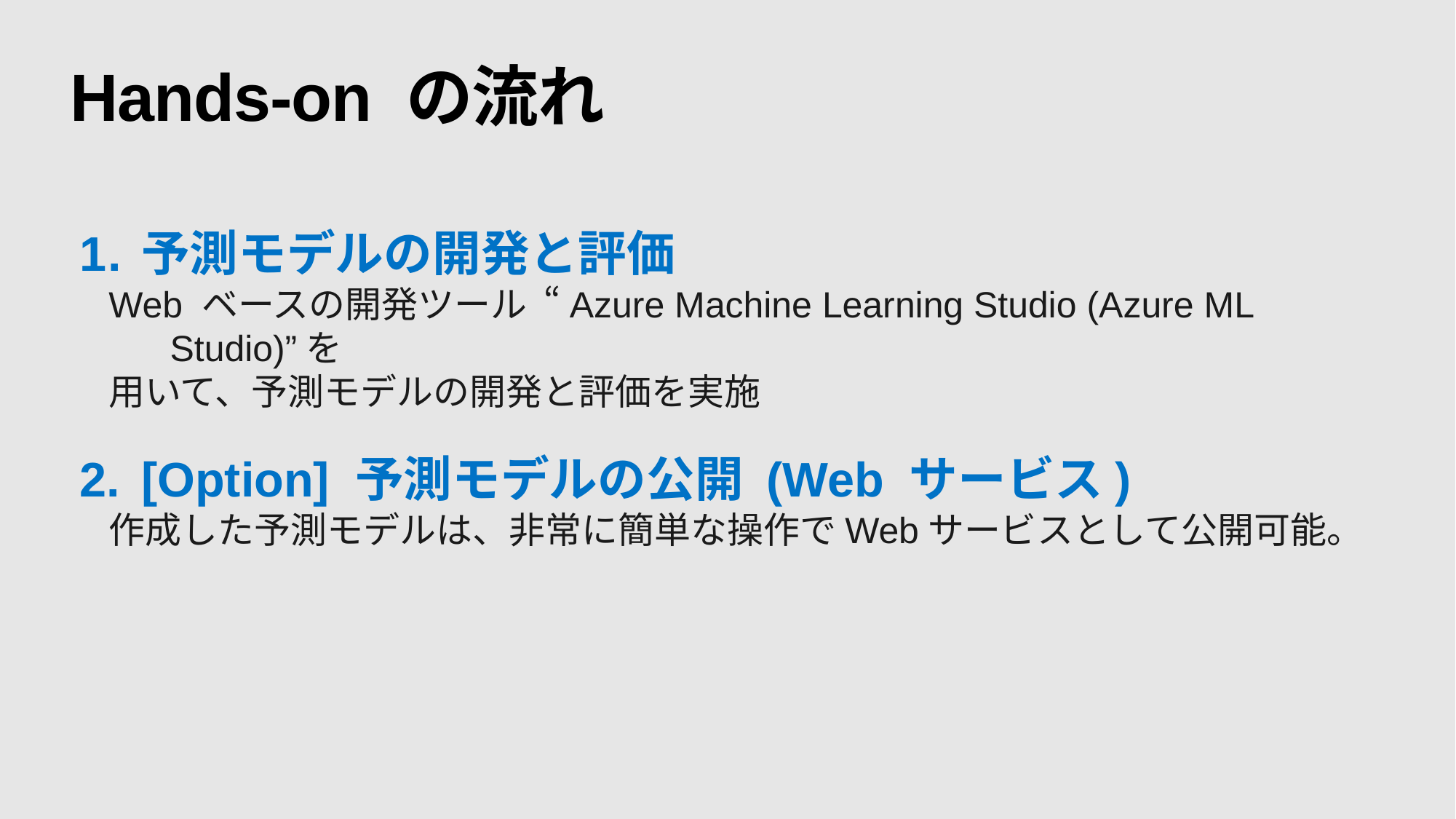

# Hands-on の流れ
予測モデルの開発と評価
Web ベースの開発ツール  “Azure Machine Learning Studio (Azure ML Studio)”を
用いて、予測モデルの開発と評価を実施

[Option] 予測モデルの公開 (Web サービス)
作成した予測モデルは、非常に簡単な操作でWebサービスとして公開可能。